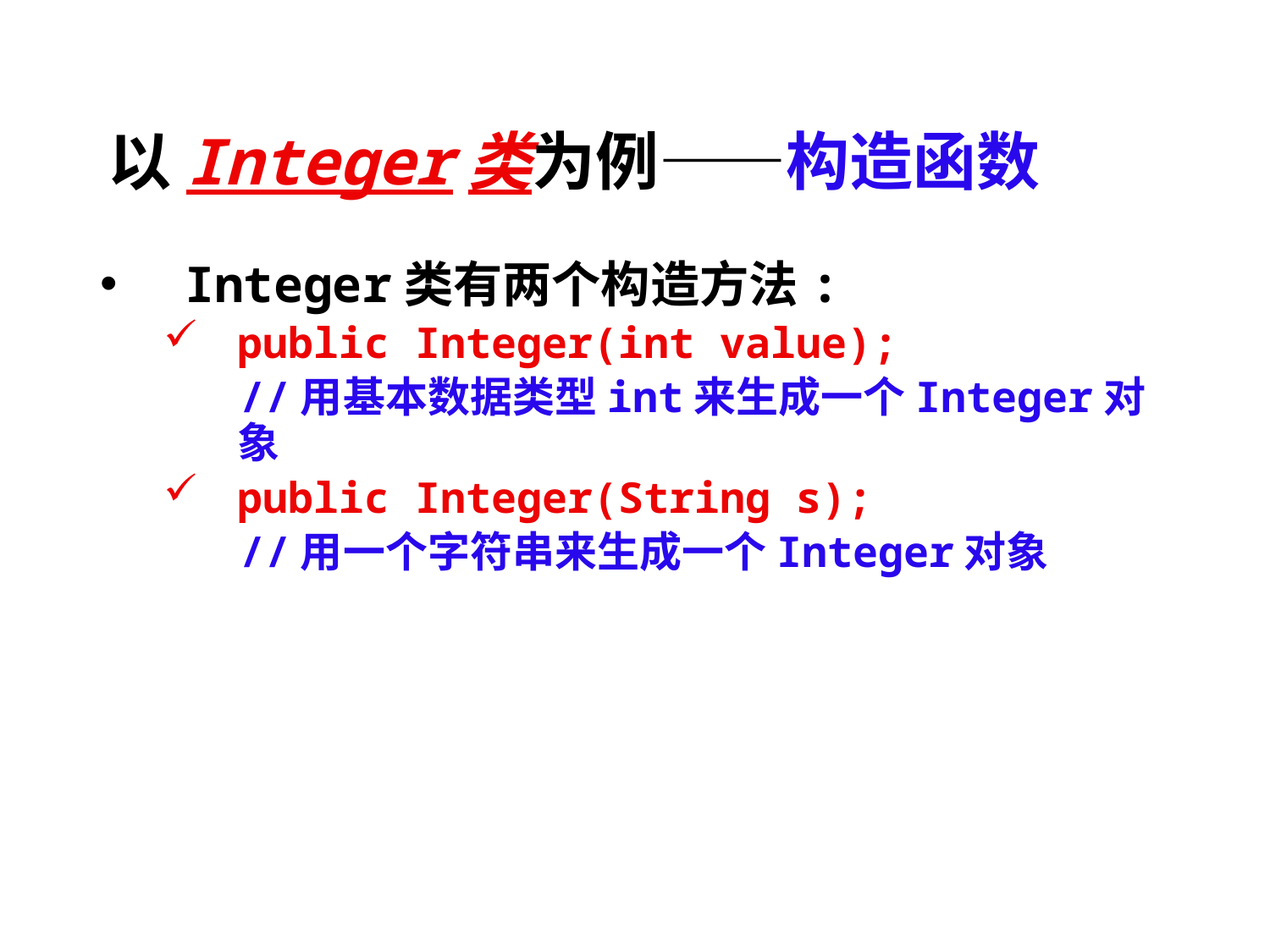

# 以Integer类为例——构造函数
Integer类有两个构造方法:
public Integer(int value);
   //用基本数据类型int来生成一个Integer对象
public Integer(String s);
   //用一个字符串来生成一个Integer对象